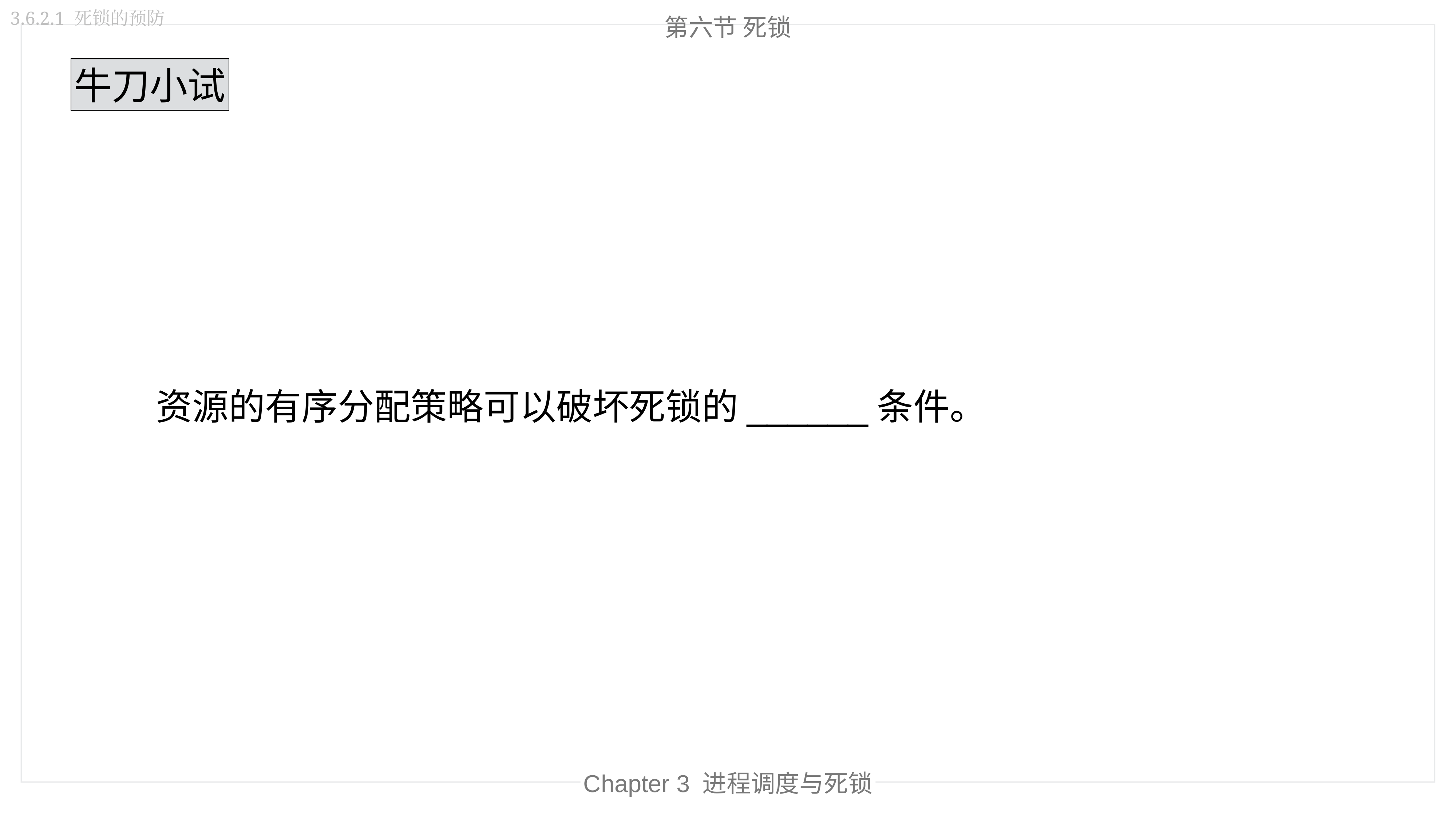

3.6.2.1 死锁的预防
第六节 死锁
牛刀小试
资源的有序分配策略可以破坏死锁的______条件。
Chapter 3 进程调度与死锁